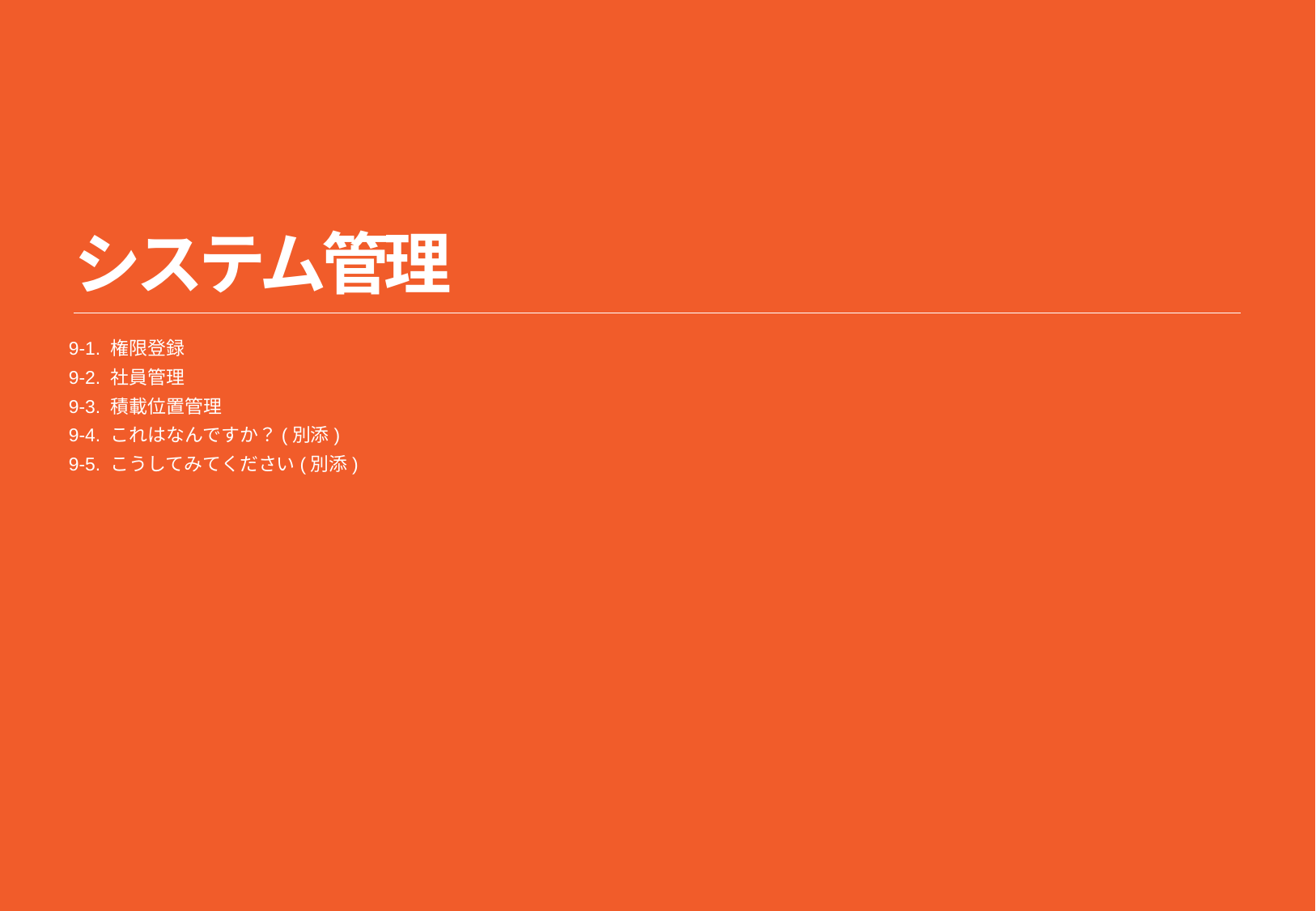

5/5
# システム管理
9-1. 権限登録
9-2. 社員管理
9-3. 積載位置管理
9-4. これはなんですか？(別添)
9-5. こうしてみてください(別添)